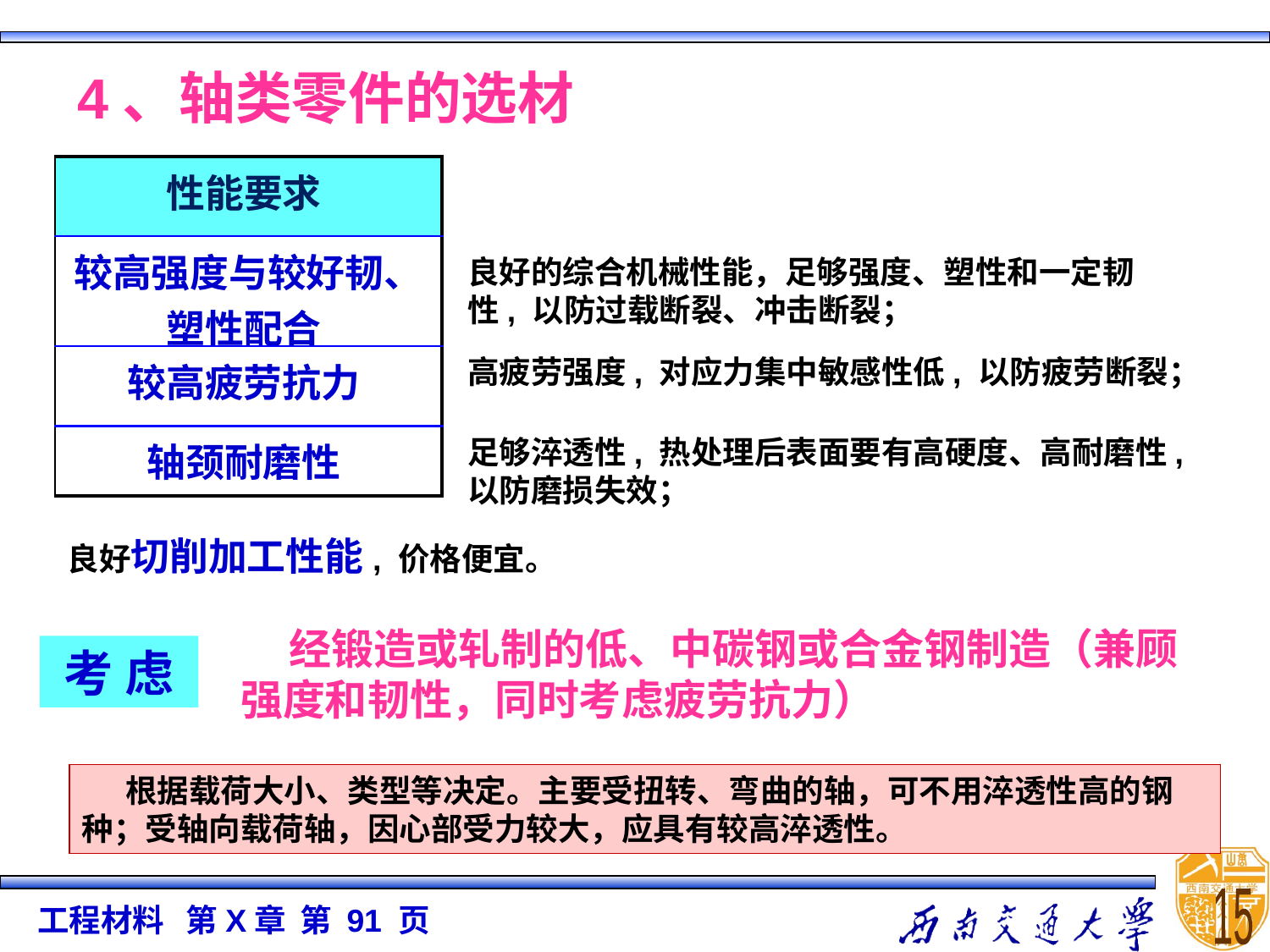

4、轴类零件的选材
| 性能要求 |
| --- |
| 较高强度与较好韧、塑性配合 |
| 较高疲劳抗力 |
| 轴颈耐磨性 |
良好的综合机械性能，足够强度、塑性和一定韧性, 以防过载断裂、冲击断裂；
高疲劳强度, 对应力集中敏感性低, 以防疲劳断裂；
足够淬透性, 热处理后表面要有高硬度、高耐磨性, 以防磨损失效；
良好切削加工性能, 价格便宜。
    经锻造或轧制的低、中碳钢或合金钢制造（兼顾强度和韧性，同时考虑疲劳抗力）
考 虑
     根据载荷大小、类型等决定。主要受扭转、弯曲的轴，可不用淬透性高的钢种；受轴向载荷轴，因心部受力较大，应具有较高淬透性。
15